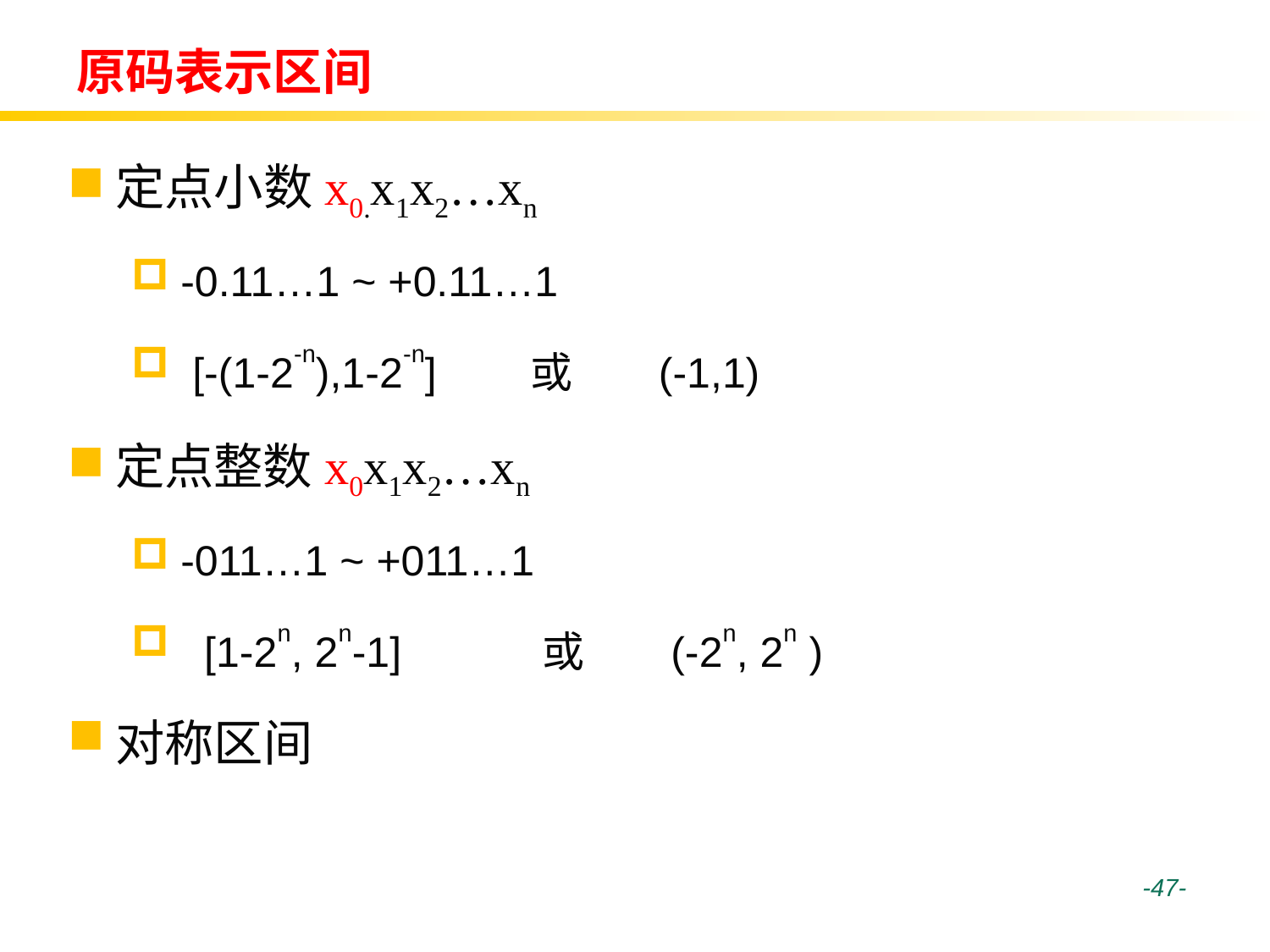

# 原码表示区间
定点小数x0.x1x2…xn
-0.11…1 ~ +0.11…1
 [-(1-2-n),1-2-n]       或        (-1,1)
定点整数x0x1x2…xn
-011…1 ~ +011…1
  [1-2n, 2n-1]           或        (-2n, 2n )
对称区间

 -47-